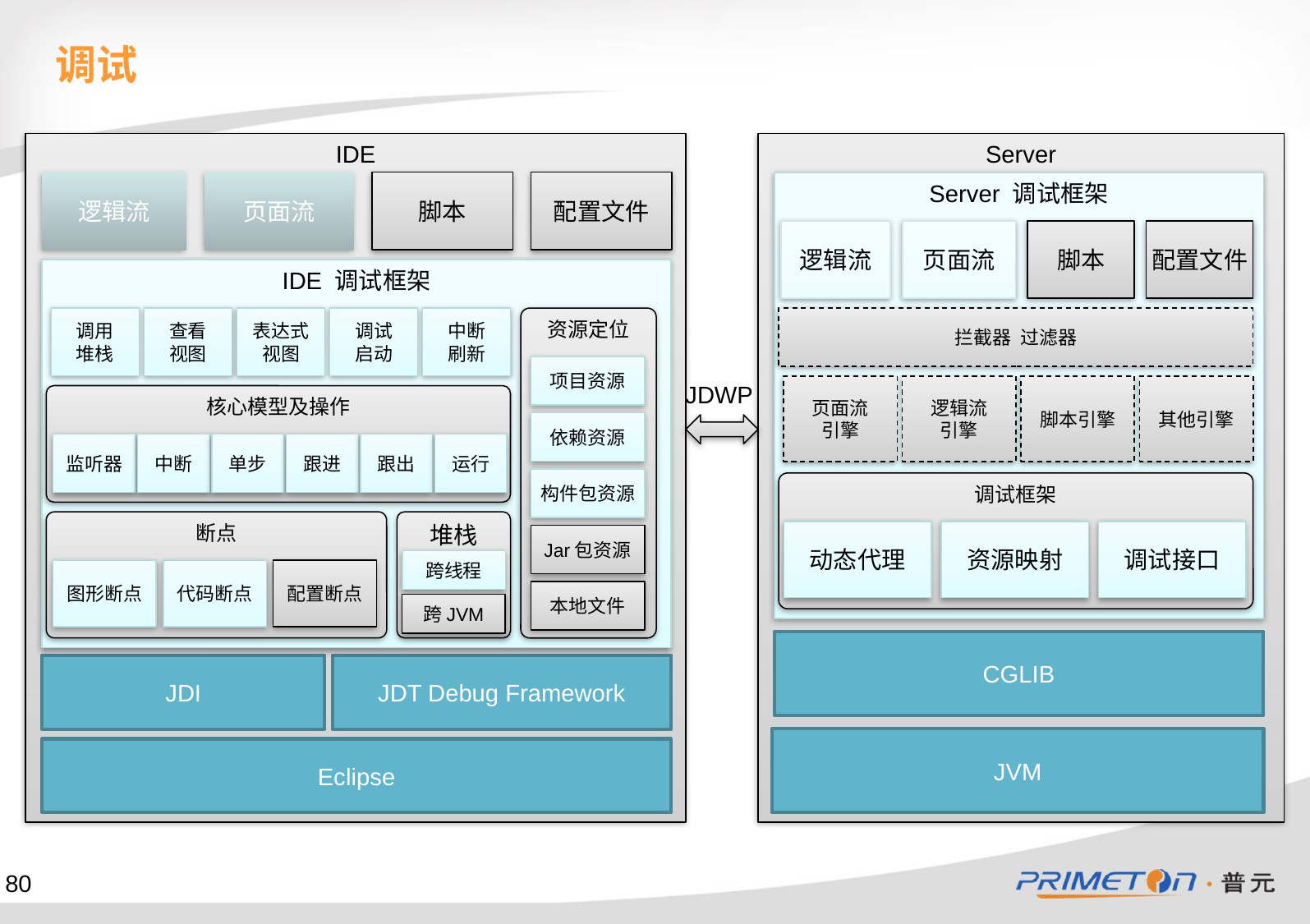

调试
IDE
Server
逻辑流
页面流
脚本
配置文件
Server 调试框架
逻辑流
页面流
脚本
配置文件
IDE 调试框架
调用
堆栈
查看
视图
表达式
视图
调试
启动
中断
刷新
资源定位
拦截器  过滤器
项目资源
JDWP
页面流
引擎
逻辑流
引擎
脚本引擎
其他引擎
核心模型及操作
依赖资源

监听器
中断
单步
跟进
跟出
运行
构件包资源
调试框架
断点
堆栈
动态代理
资源映射
调试接口
Jar包资源
跨线程
图形断点
代码断点
配置断点
本地文件
跨JVM
CGLIB
JDI
JDT Debug Framework
JVM
Eclipse
80